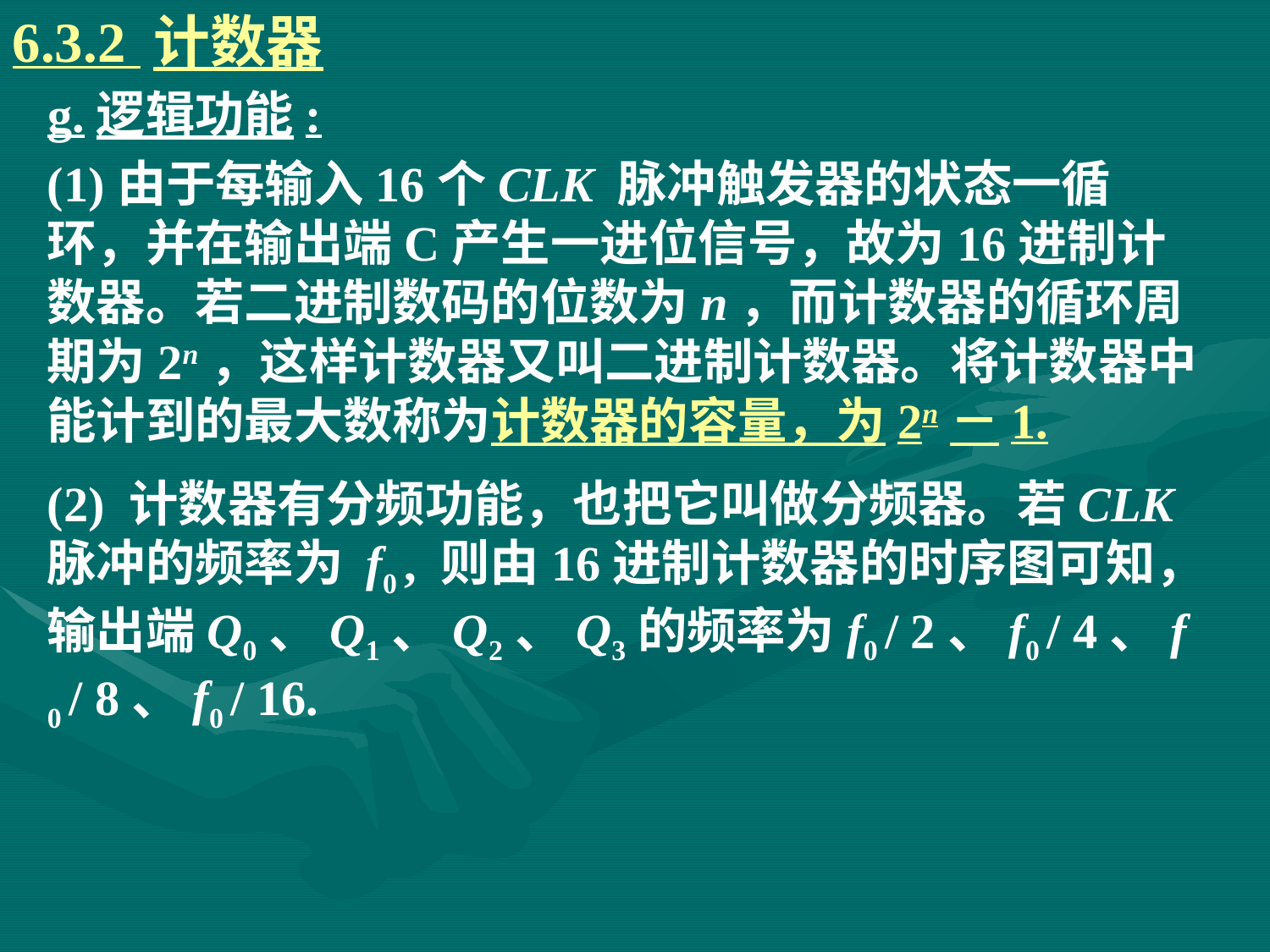

6.3.2 计数器
# g.逻辑功能:
(1)由于每输入16个CLK 脉冲触发器的状态一循环，并在输出端C产生一进位信号，故为16进制计数器。若二进制数码的位数为n，而计数器的循环周期为2n，这样计数器又叫二进制计数器。将计数器中能计到的最大数称为计数器的容量，为2n－1.
(2) 计数器有分频功能，也把它叫做分频器。若CLK脉冲的频率为 f0 , 则由16进制计数器的时序图可知，输出端Q0、Q1、Q2、Q3的频率为f0 / 2、f0 / 4、f 0 / 8、f0 / 16.